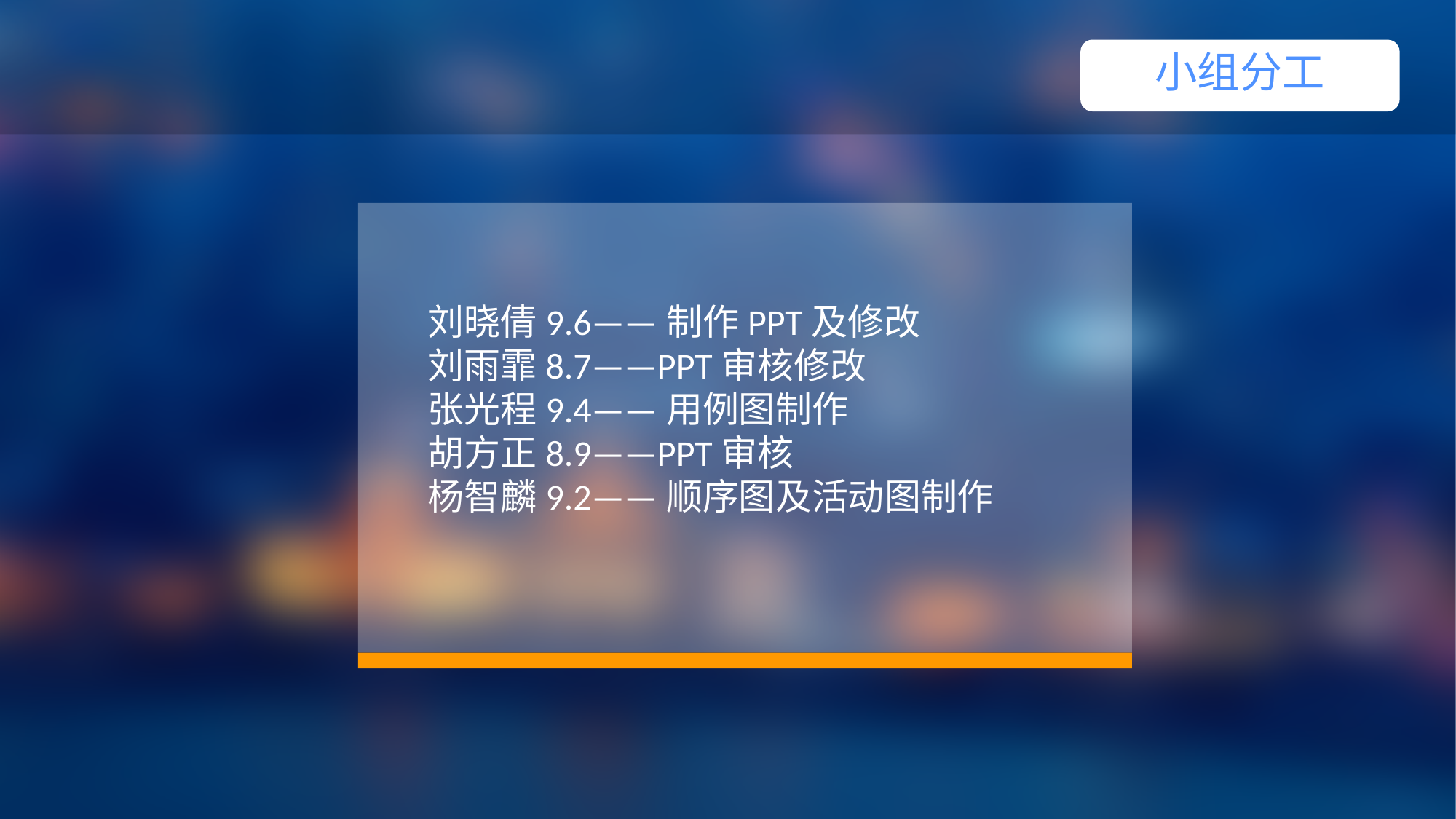

小组分工

刘晓倩9.6——制作PPT及修改
刘雨霏8.7——PPT审核修改
张光程9.4——用例图制作
胡方正8.9——PPT审核
杨智麟9.2——顺序图及活动图制作